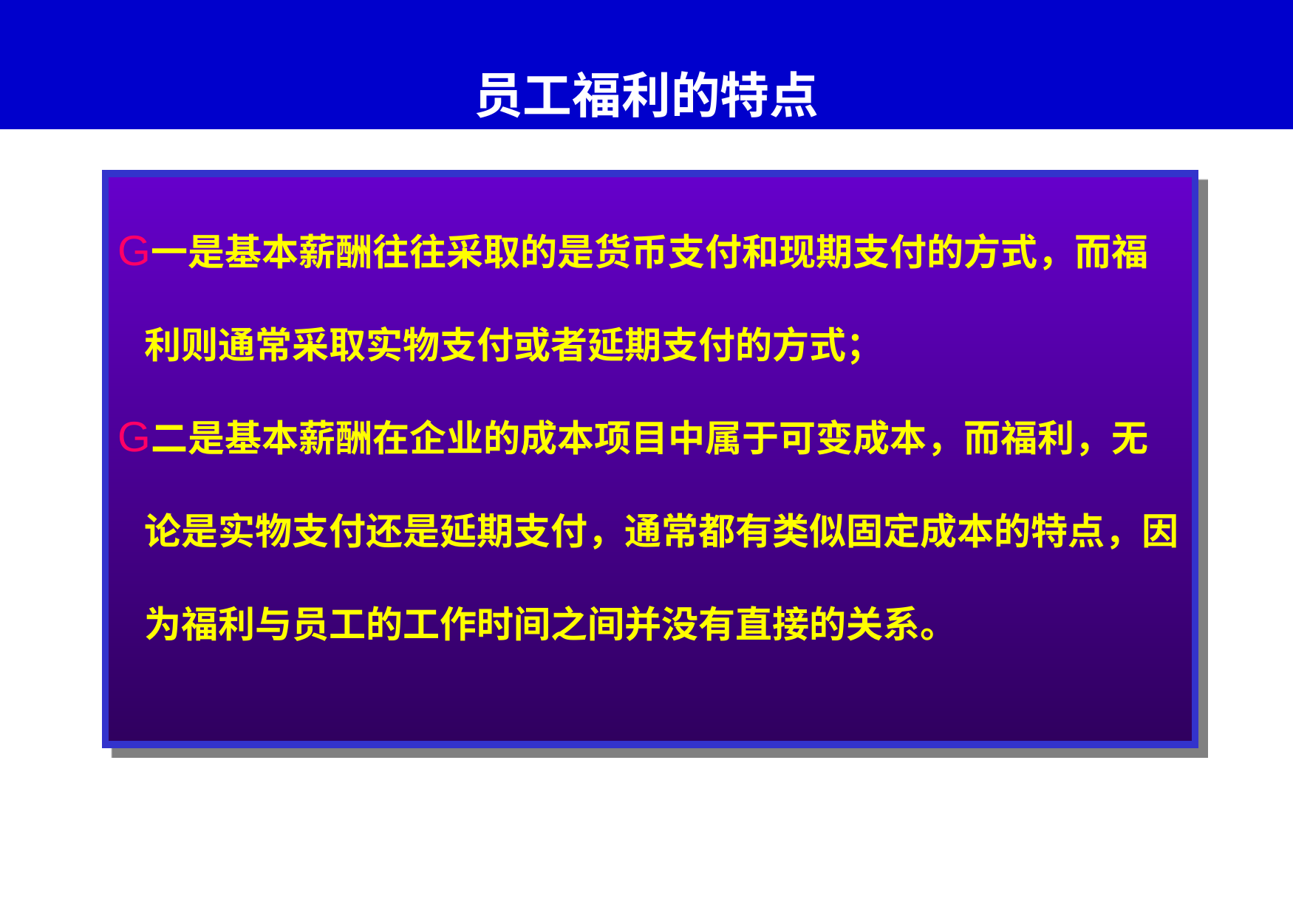

# 员工福利的特点
一是基本薪酬往往采取的是货币支付和现期支付的方式，而福利则通常采取实物支付或者延期支付的方式；
二是基本薪酬在企业的成本项目中属于可变成本，而福利，无论是实物支付还是延期支付，通常都有类似固定成本的特点，因为福利与员工的工作时间之间并没有直接的关系。